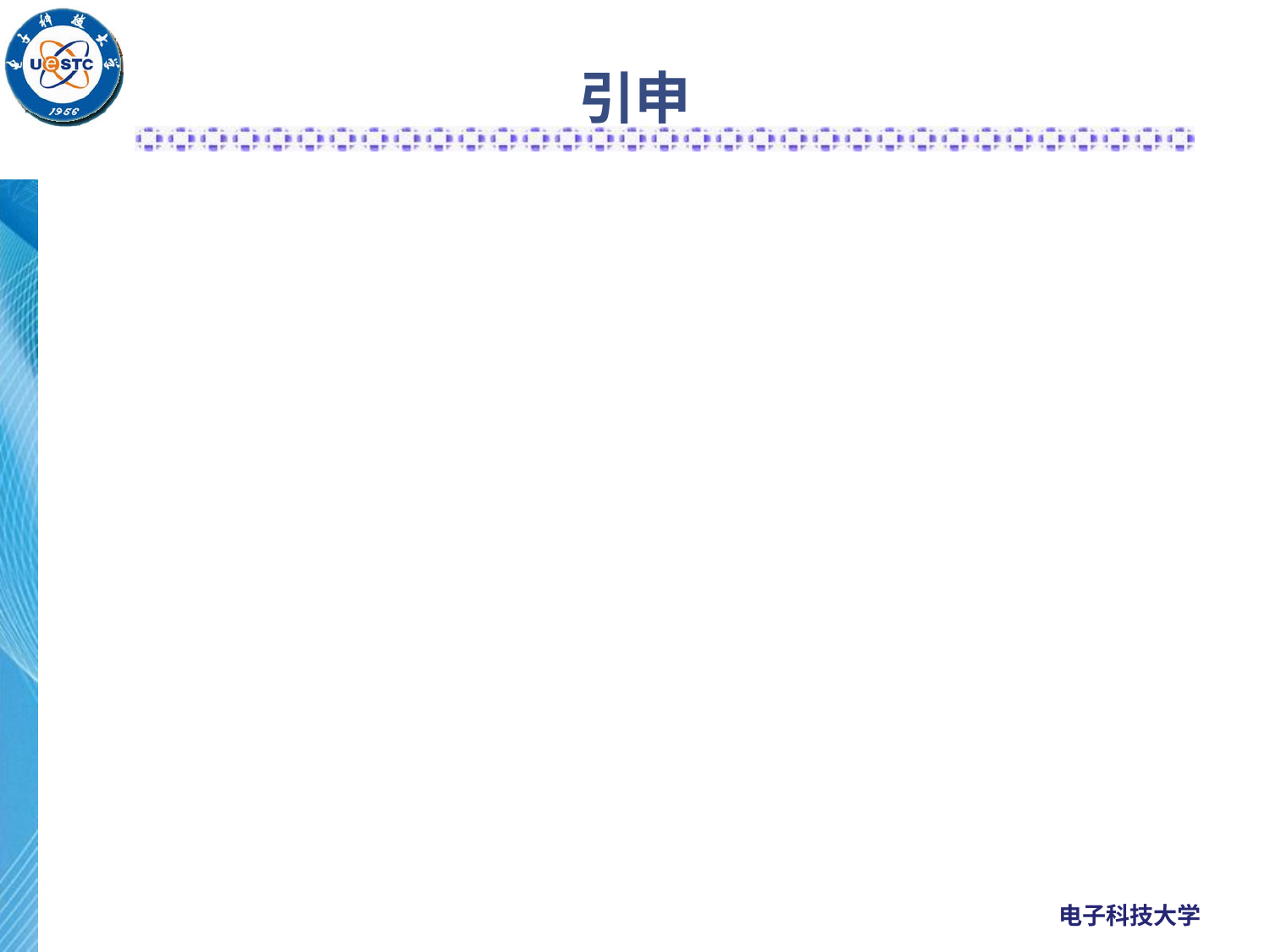

# 引申
如果盘子的容量改为2，且任何时刻只允许爸爸、妈妈、女儿、儿子中的一个进程去访问盘子（放或者取）。